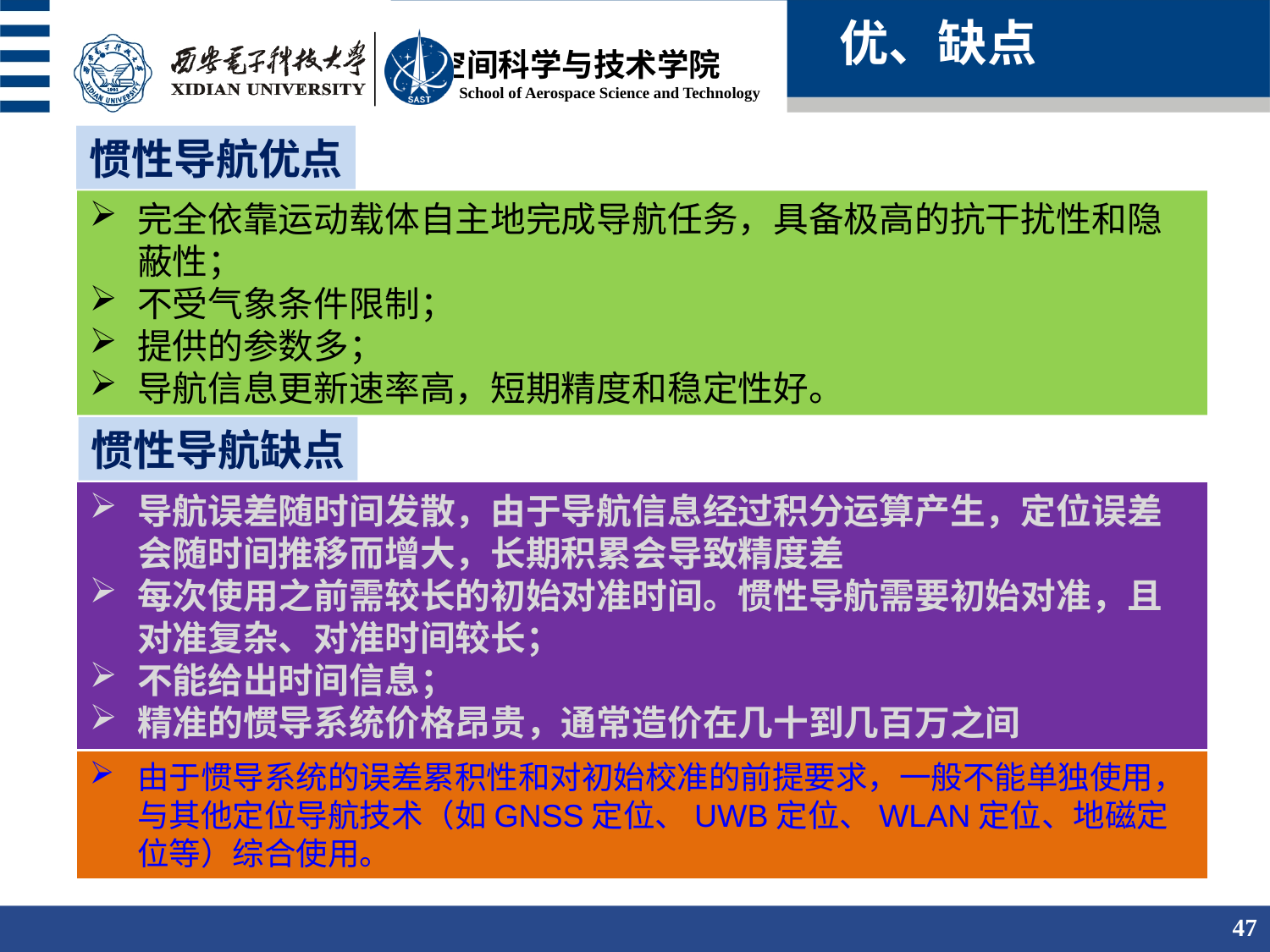

优、缺点
惯性导航优点
完全依靠运动载体自主地完成导航任务，具备极高的抗干扰性和隐蔽性；
不受气象条件限制；
提供的参数多；
导航信息更新速率高，短期精度和稳定性好。
惯性导航缺点
导航误差随时间发散，由于导航信息经过积分运算产生，定位误差会随时间推移而增大，长期积累会导致精度差
每次使用之前需较长的初始对准时间。惯性导航需要初始对准，且对准复杂、对准时间较长；
不能给出时间信息；
精准的惯导系统价格昂贵，通常造价在几十到几百万之间
由于惯导系统的误差累积性和对初始校准的前提要求，一般不能单独使用，与其他定位导航技术（如GNSS定位、UWB定位、WLAN定位、地磁定位等）综合使用。